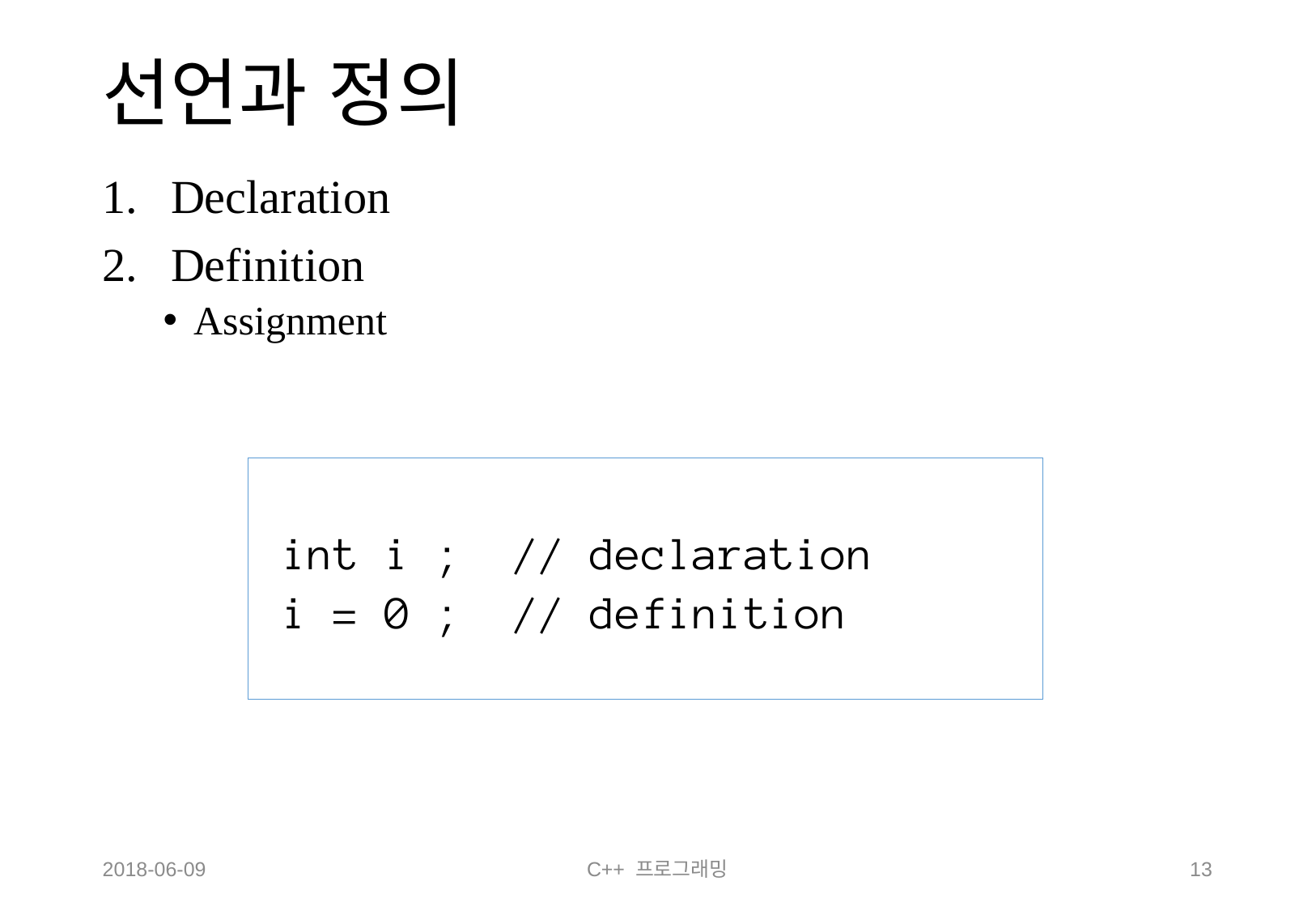

# 선언과 정의
Declaration
Definition
Assignment

int i ;  // declaration
i = 0 ;  // definition
2018-06-09
C++ 프로그래밍
13